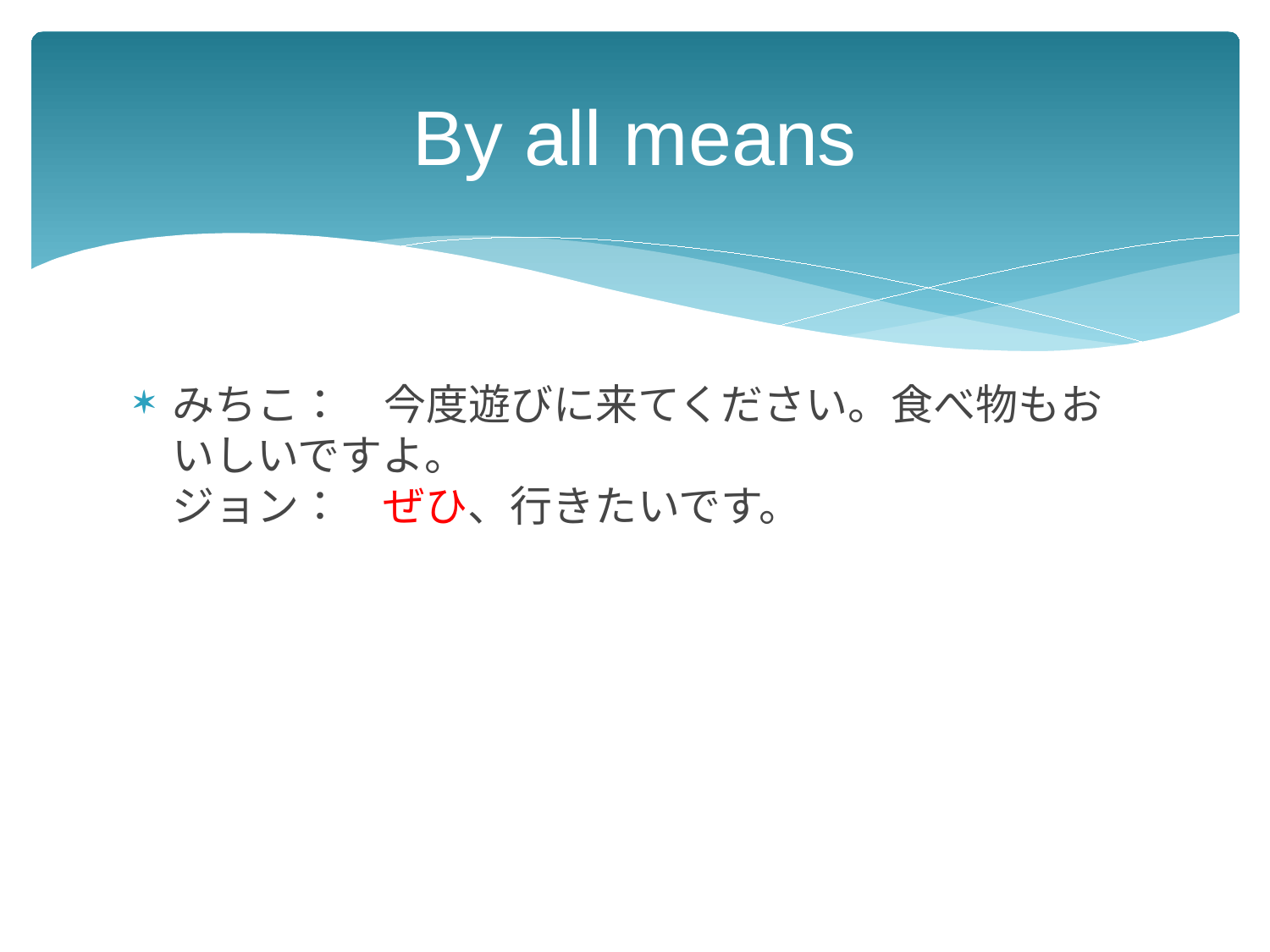

# By all means
みちこ：　今度遊びに来てください。食べ物もおいしいですよ。
ジョン：　ぜひ、行きたいです。